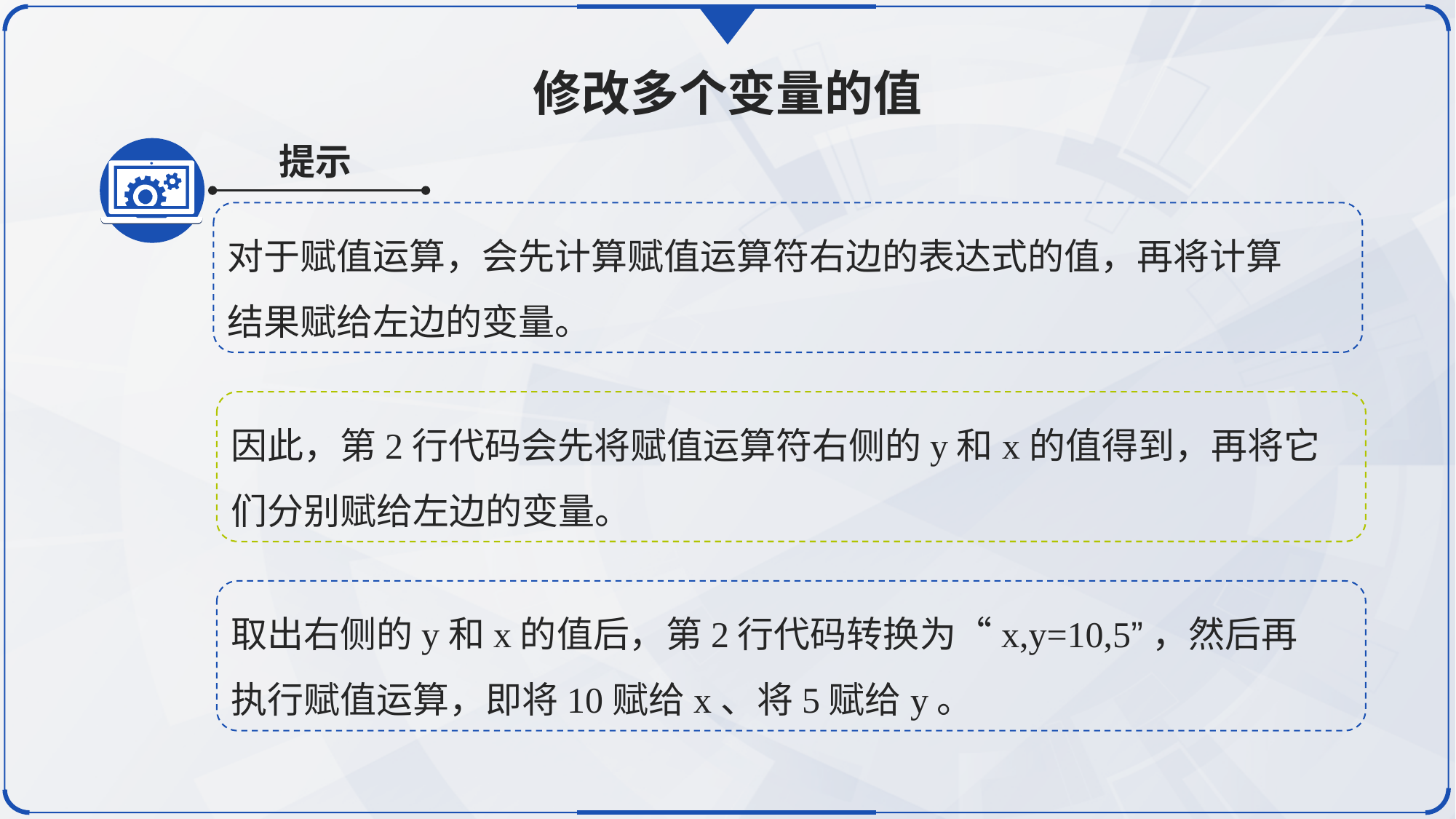

修改多个变量的值
提示

对于赋值运算，会先计算赋值运算符右边的表达式的值，再将计算结果赋给左边的变量。

因此，第2行代码会先将赋值运算符右侧的y和x的值得到，再将它们分别赋给左边的变量。

取出右侧的y和x的值后，第2行代码转换为“x,y=10,5”，然后再执行赋值运算，即将10赋给x、将5赋给y。